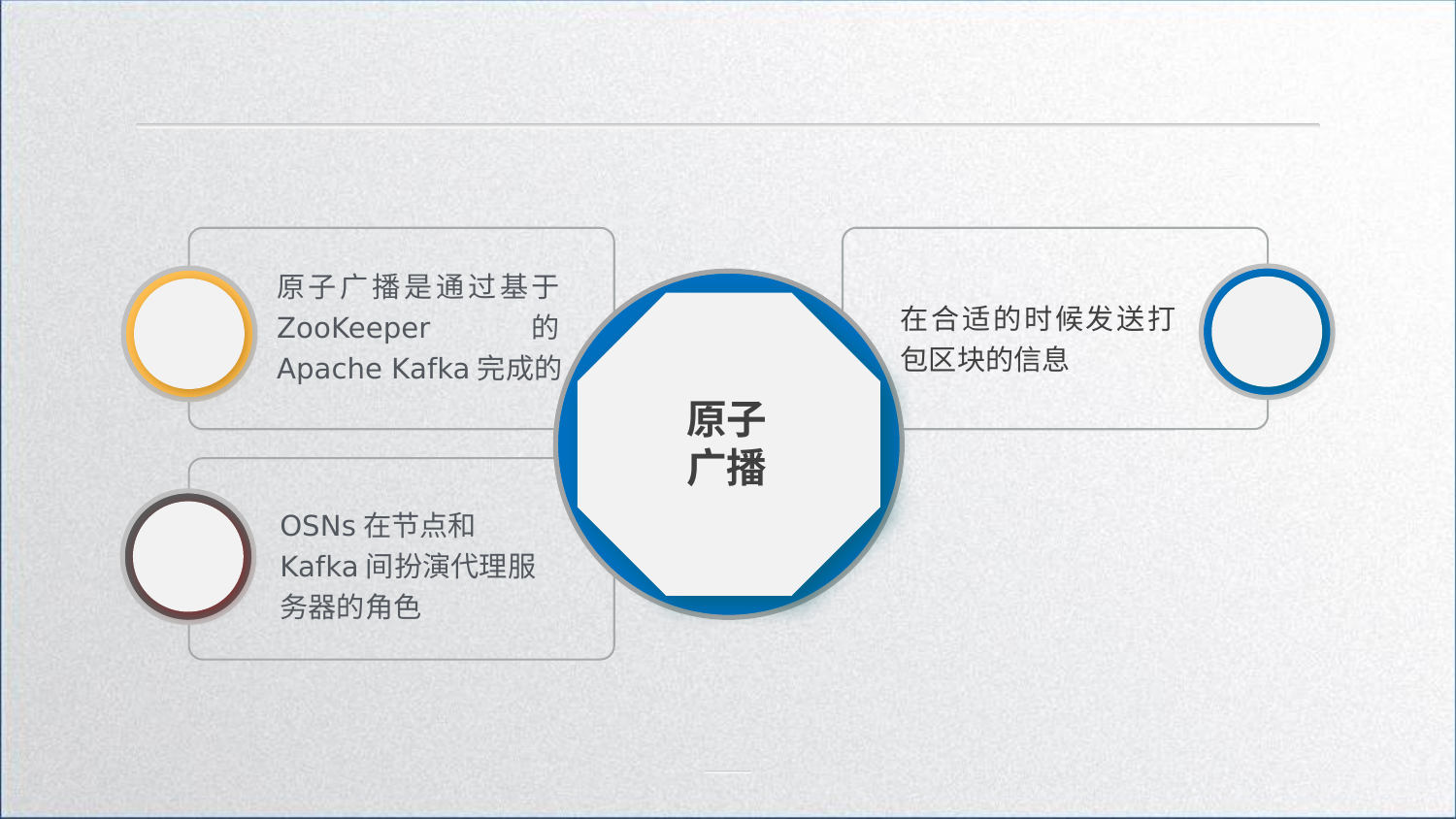

原子广播是通过基于ZooKeeper的Apache Kafka完成的

在合适的时候发送打包区块的信息
原子广播

OSNs在节点和Kafka间扮演代理服务器的角色